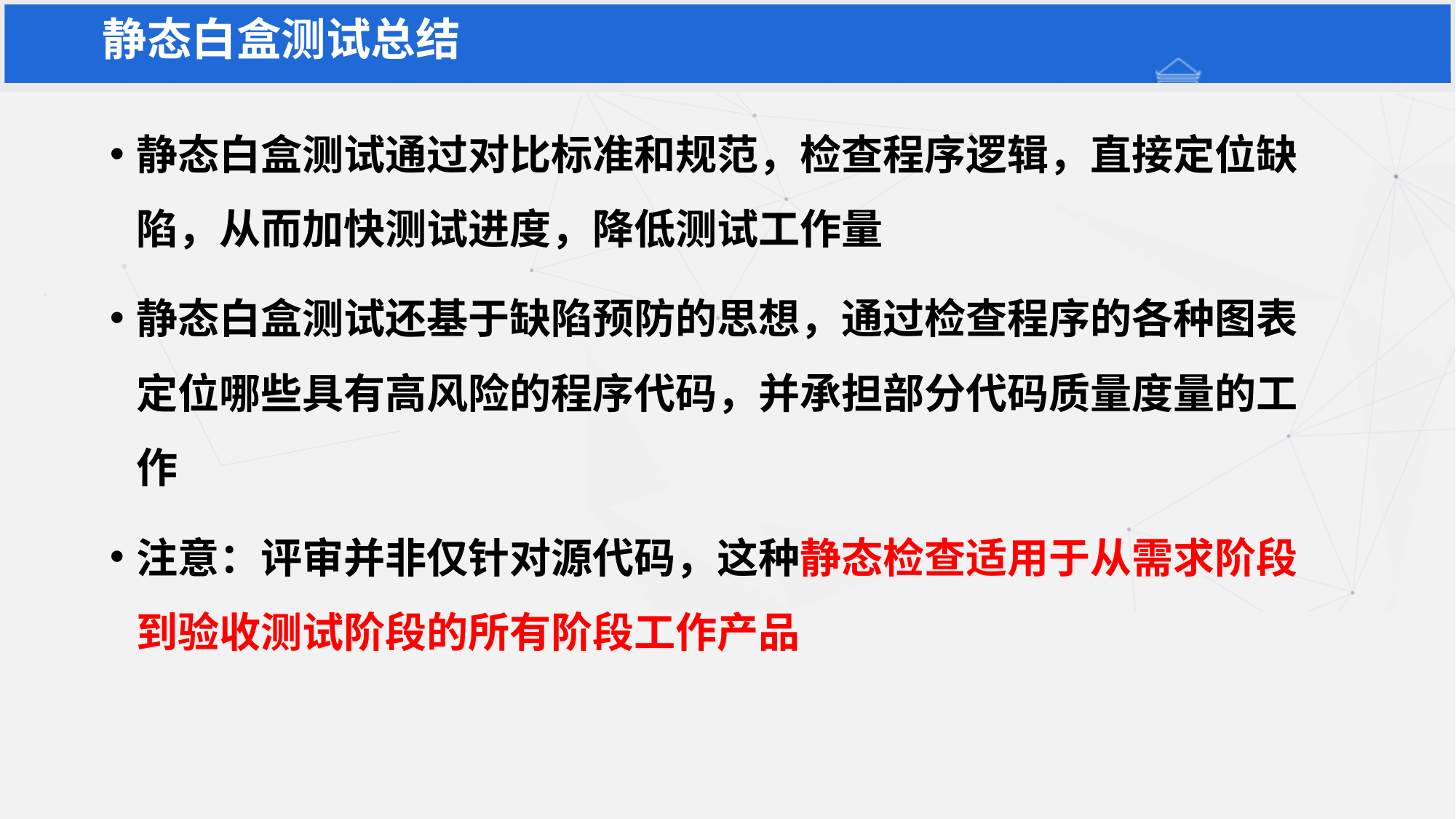

静态白盒测试总结
静态白盒测试通过对比标准和规范，检查程序逻辑，直接定位缺陷，从而加快测试进度，降低测试工作量
静态白盒测试还基于缺陷预防的思想，通过检查程序的各种图表定位哪些具有高风险的程序代码，并承担部分代码质量度量的工作
注意：评审并非仅针对源代码，这种静态检查适用于从需求阶段到验收测试阶段的所有阶段工作产品